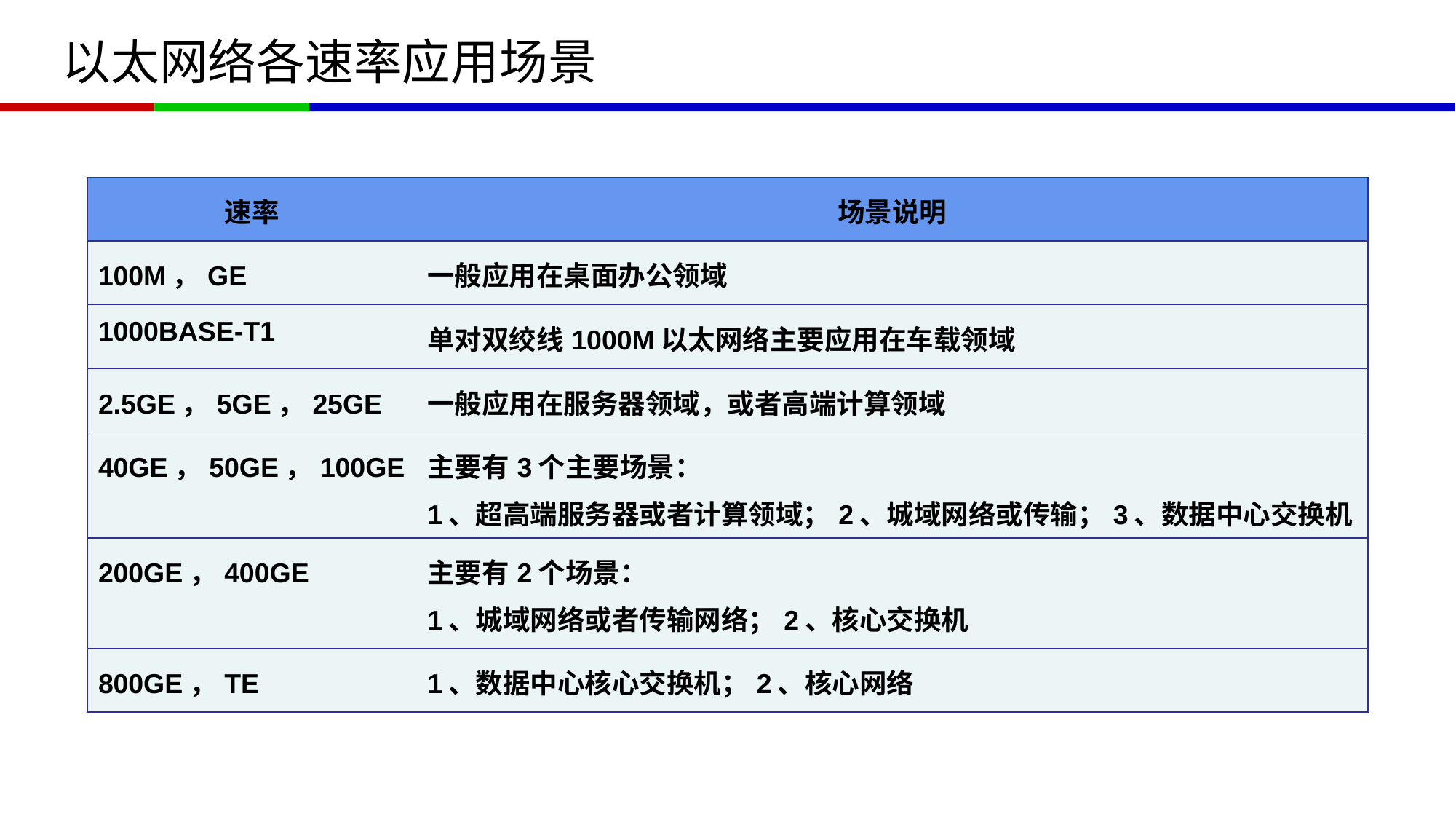

# 以太网络各速率应用场景
| 速率 | 场景说明 |
| --- | --- |
| 100M，GE | 一般应用在桌面办公领域 |
| 1000BASE-T1 | 单对双绞线1000M以太网络主要应用在车载领域 |
| 2.5GE，5GE，25GE | 一般应用在服务器领域，或者高端计算领域 |
| 40GE，50GE，100GE | 主要有3个主要场景： 1、超高端服务器或者计算领域；2、城域网络或传输；3、数据中心交换机 |
| 200GE，400GE | 主要有2个场景： 1、城域网络或者传输网络；2、核心交换机 |
| 800GE，TE | 1、数据中心核心交换机；2、核心网络 |
151